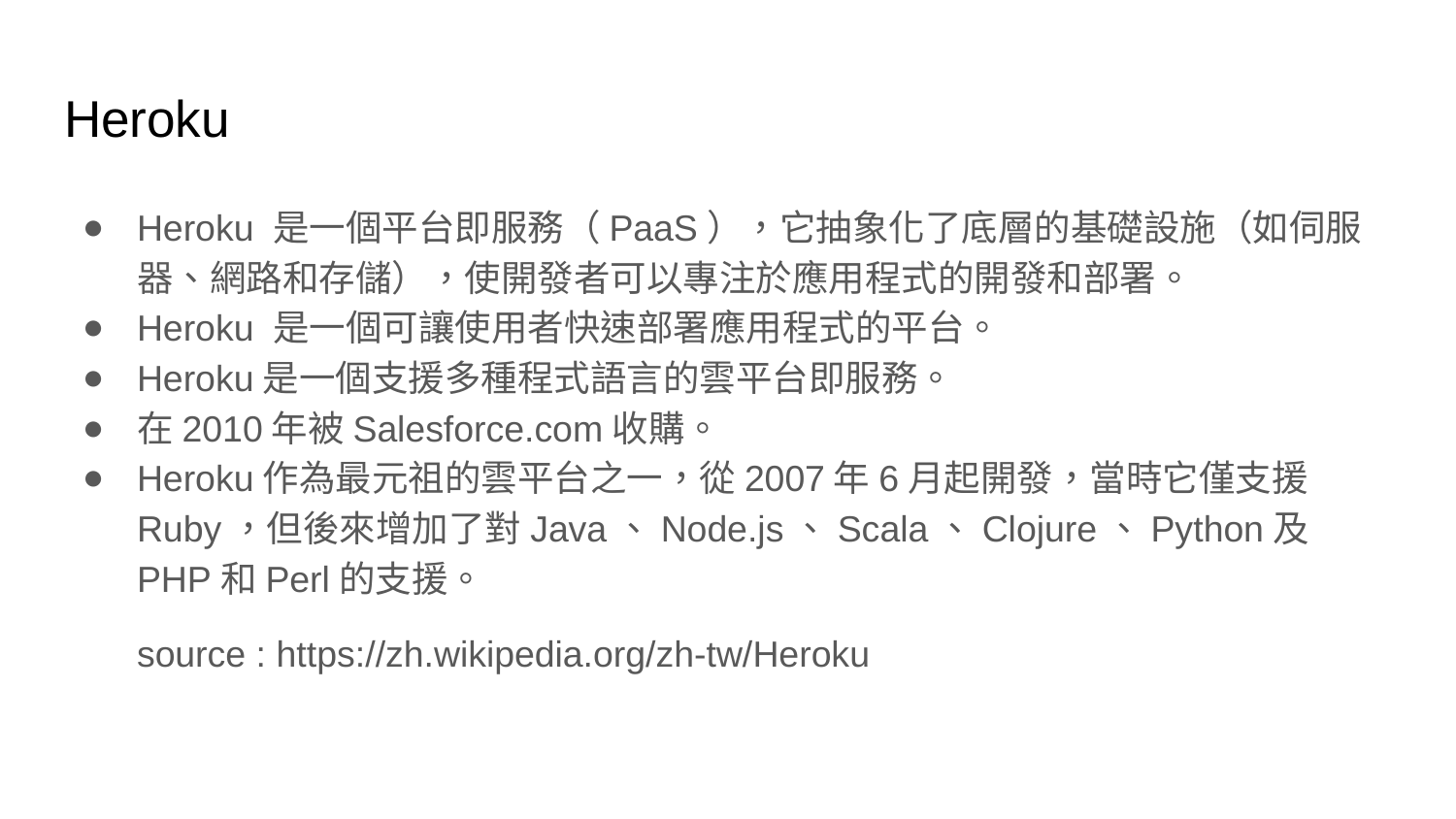

# Heroku
Heroku 是一個平台即服務（PaaS），它抽象化了底層的基礎設施（如伺服器、網路和存儲），使開發者可以專注於應用程式的開發和部署。
Heroku 是一個可讓使用者快速部署應用程式的平台。
Heroku是一個支援多種程式語言的雲平台即服務。
在2010年被Salesforce.com收購。
Heroku作為最元祖的雲平台之一，從2007年6月起開發，當時它僅支援Ruby，但後來增加了對Java、Node.js、Scala、Clojure、Python及PHP和Perl的支援。
source : https://zh.wikipedia.org/zh-tw/Heroku